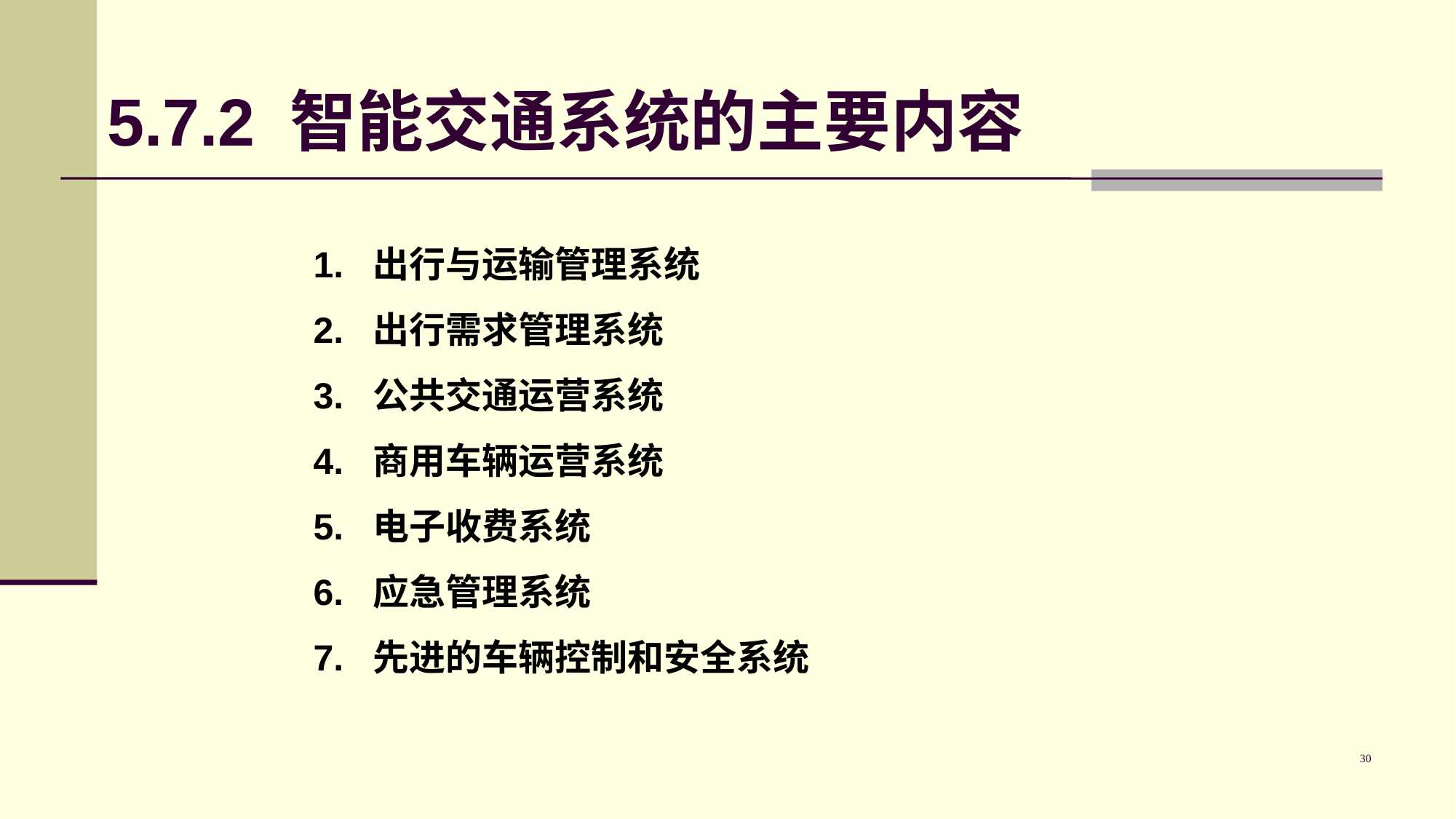

# 5.7.2 智能交通系统的主要内容
   1.  出行与运输管理系统
   2.  出行需求管理系统
   3.  公共交通运营系统
   4.  商用车辆运营系统
   5.  电子收费系统
   6.  应急管理系统
   7.  先进的车辆控制和安全系统
30